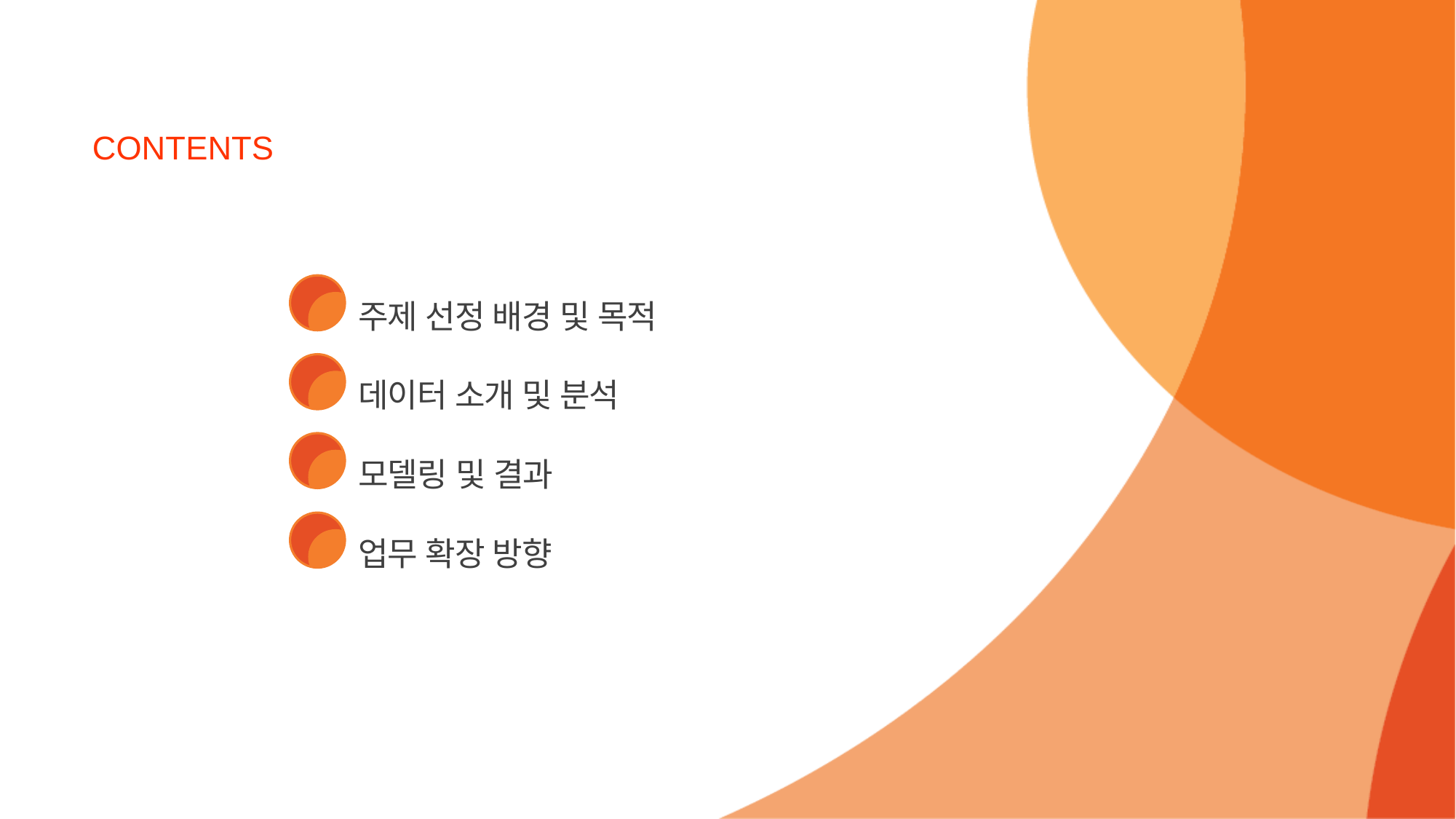

주제 선정 배경 및 목적
데이터 소개 및 분석
모델링 및 결과
업무 확장 방향
I
II
III
Ⅳ